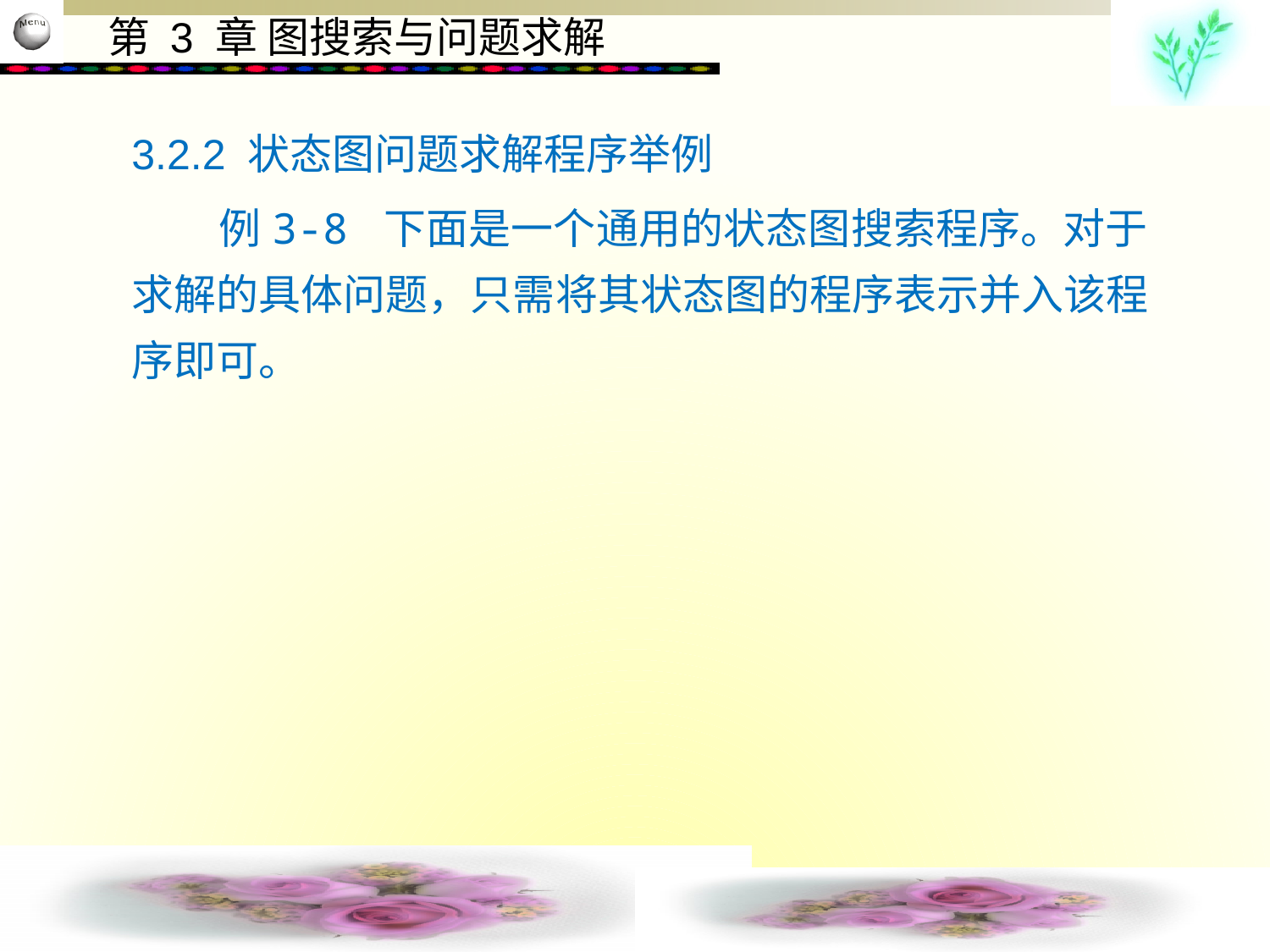

3.2.2 状态图问题求解程序举例
        例3-8 下面是一个通用的状态图搜索程序。对于求解的具体问题，只需将其状态图的程序表示并入该程序即可。